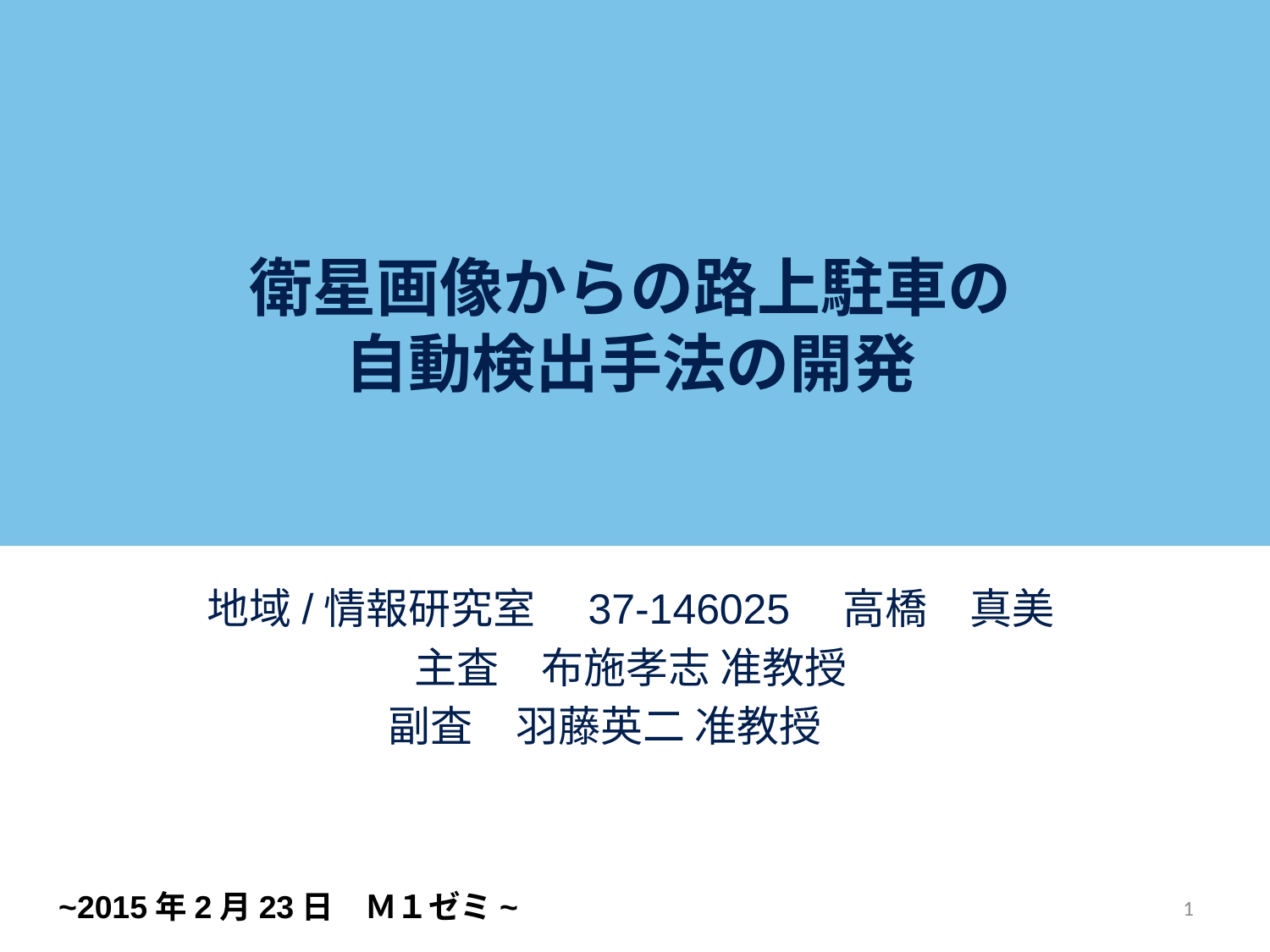

# 衛星画像からの路上駐車の 自動検出手法の開発
地域/情報研究室　37-146025　高橋　真美
主査　布施孝志 准教授
副査　羽藤英二 准教授
~2015年2月23日　Ｍ１ゼミ~
1